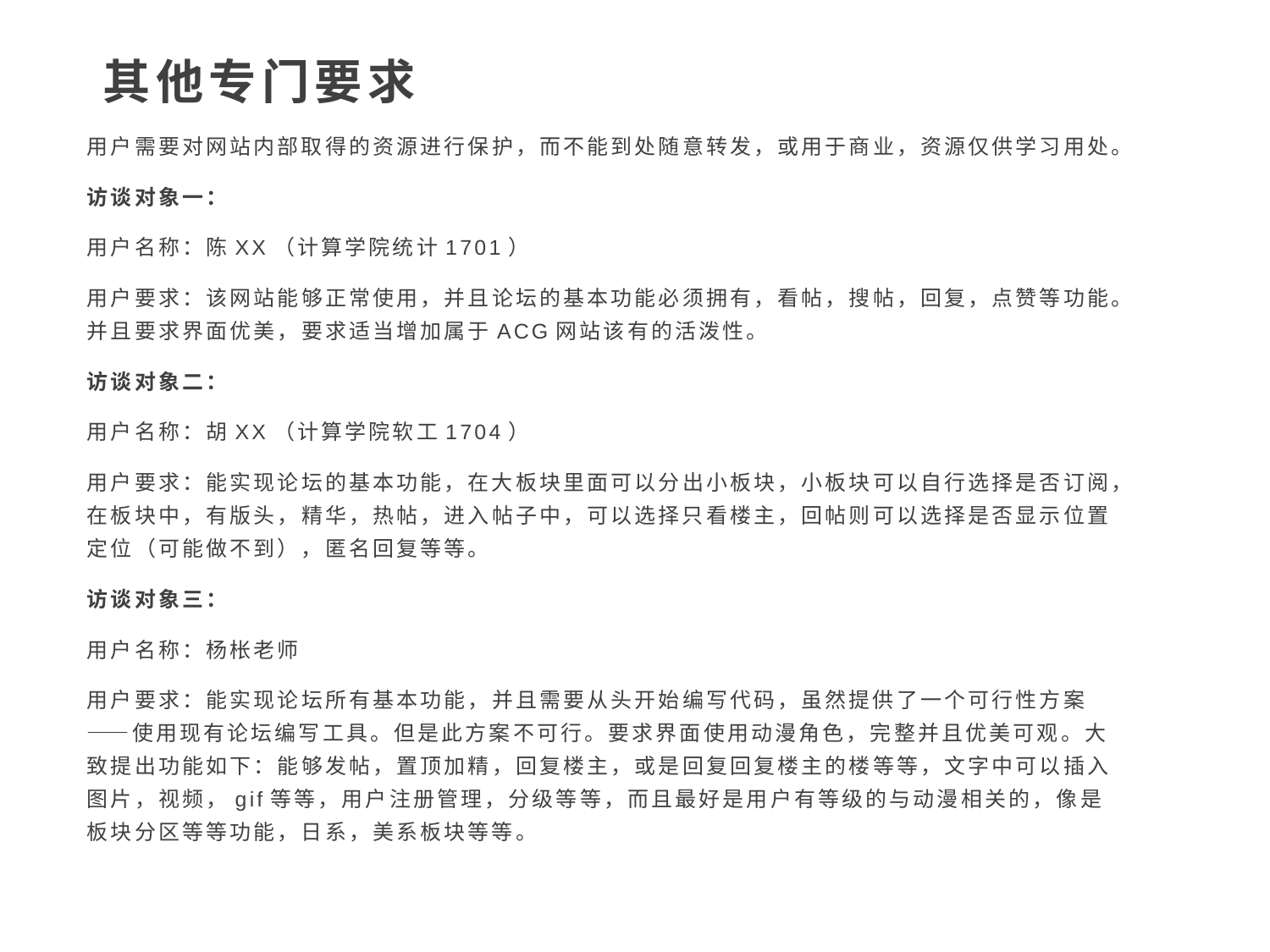

其他专门要求
用户需要对网站内部取得的资源进行保护，而不能到处随意转发，或用于商业，资源仅供学习用处。
访谈对象一：
用户名称：陈XX（计算学院统计1701）
用户要求：该网站能够正常使用，并且论坛的基本功能必须拥有，看帖，搜帖，回复，点赞等功能。并且要求界面优美，要求适当增加属于ACG网站该有的活泼性。
访谈对象二：
用户名称：胡XX（计算学院软工1704）
用户要求：能实现论坛的基本功能，在大板块里面可以分出小板块，小板块可以自行选择是否订阅，在板块中，有版头，精华，热帖，进入帖子中，可以选择只看楼主，回帖则可以选择是否显示位置定位（可能做不到），匿名回复等等。
访谈对象三：
用户名称：杨枨老师
用户要求：能实现论坛所有基本功能，并且需要从头开始编写代码，虽然提供了一个可行性方案——使用现有论坛编写工具。但是此方案不可行。要求界面使用动漫角色，完整并且优美可观。大致提出功能如下：能够发帖，置顶加精，回复楼主，或是回复回复楼主的楼等等，文字中可以插入图片，视频，gif等等，用户注册管理，分级等等，而且最好是用户有等级的与动漫相关的，像是板块分区等等功能，日系，美系板块等等。